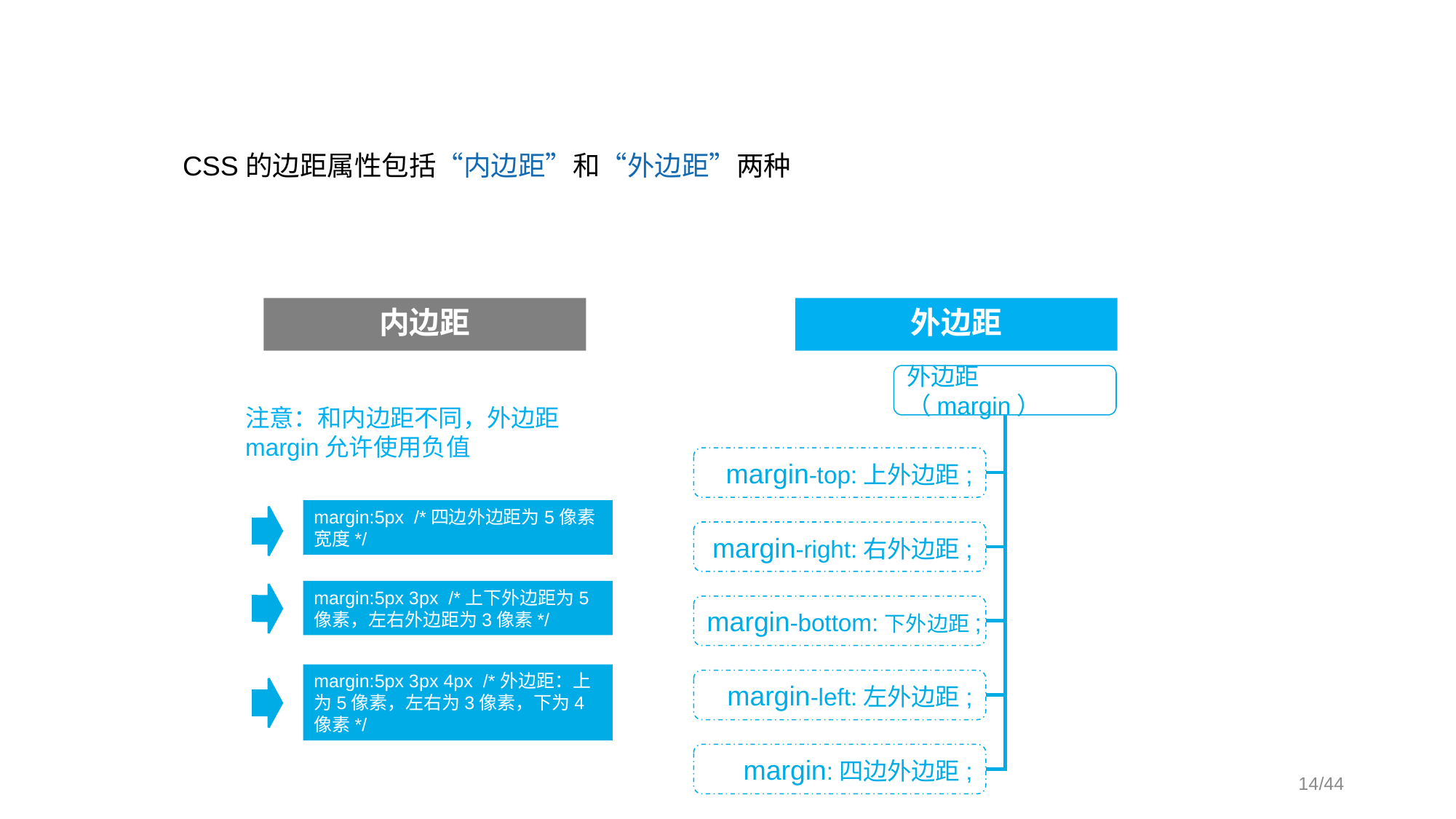

CSS的边距属性包括“内边距”和“外边距”两种

内边距
内距

外边距
外边距（margin）
margin-top:上外边距;
margin-right:右外边距;
margin-bottom:下外边距;
margin-left:左外边距;
margin:四边外边距;
注意：和内边距不同，外边距margin允许使用负值
margin:5px  /*四边外边距为5像素宽度*/

margin:5px 3px  /*上下外边距为5像素，左右外边距为3像素*/

margin:5px 3px 4px  /*外边距：上为5像素，左右为3像素，下为4像素*/

14/44